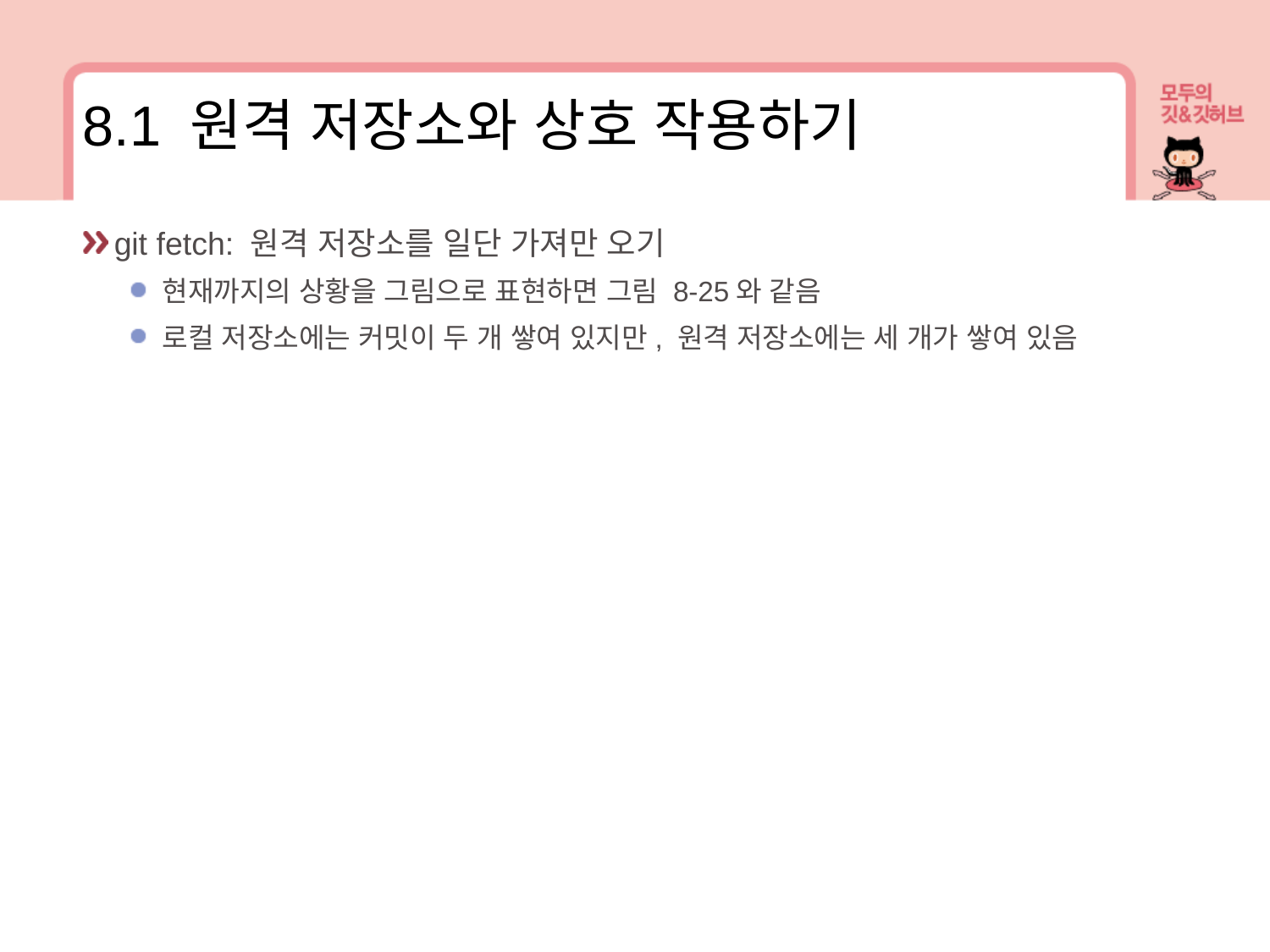

8.1 원격 저장소와 상호 작용하기
git fetch: 원격 저장소를 일단 가져만 오기
현재까지의 상황을 그림으로 표현하면 그림 8-25와 같음
로컬 저장소에는 커밋이 두 개 쌓여 있지만, 원격 저장소에는 세 개가 쌓여 있음